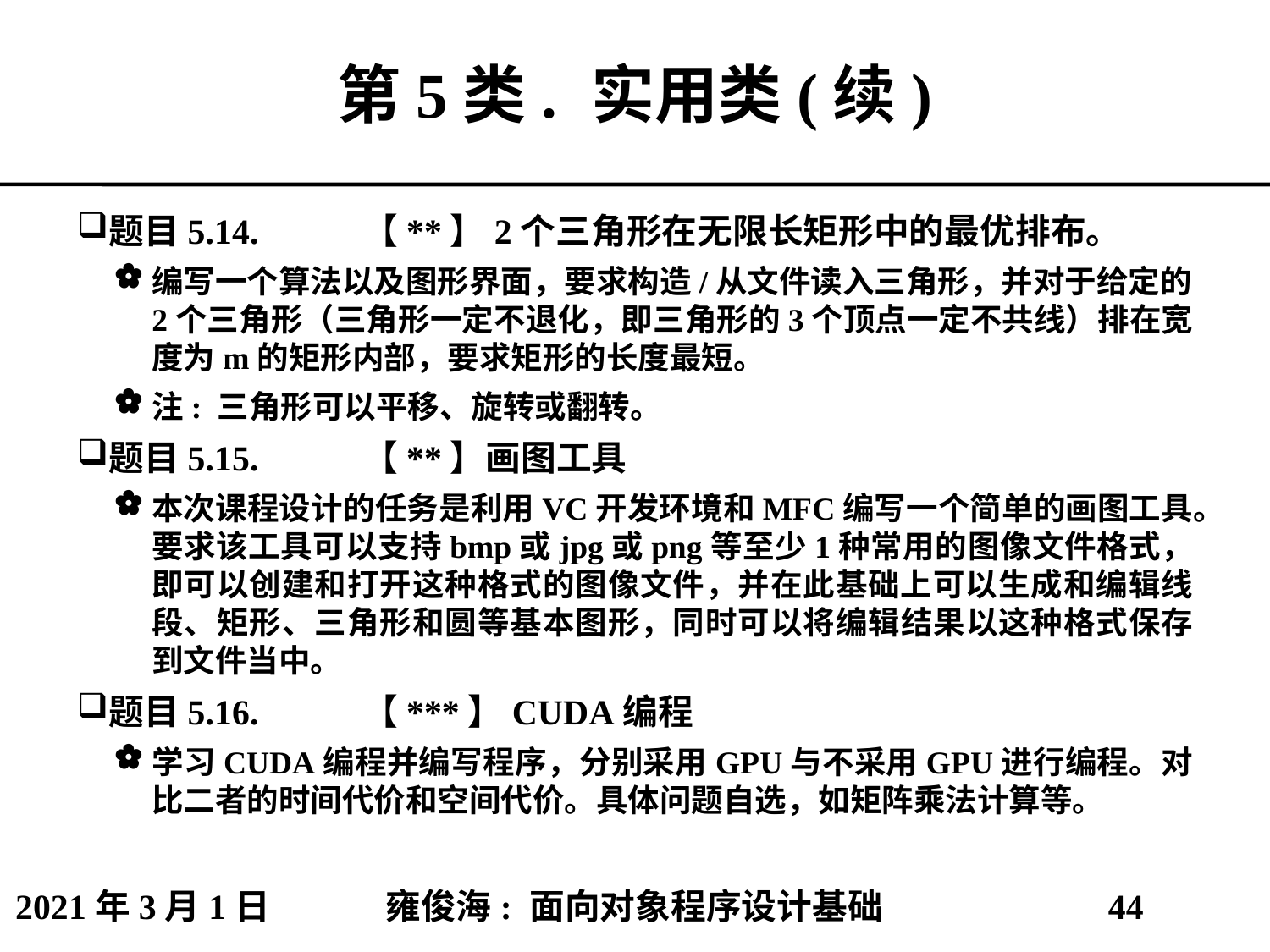

# 第5类.	实用类(续)

题目5.14.	【**】2个三角形在无限长矩形中的最优排布。
编写一个算法以及图形界面，要求构造/从文件读入三角形，并对于给定的2个三角形（三角形一定不退化，即三角形的3个顶点一定不共线）排在宽度为m的矩形内部，要求矩形的长度最短。
注: 三角形可以平移、旋转或翻转。
题目5.15.	【**】画图工具
本次课程设计的任务是利用VC开发环境和MFC编写一个简单的画图工具。要求该工具可以支持bmp或jpg或png等至少1种常用的图像文件格式，即可以创建和打开这种格式的图像文件，并在此基础上可以生成和编辑线段、矩形、三角形和圆等基本图形，同时可以将编辑结果以这种格式保存到文件当中。
题目5.16.	【***】CUDA编程
学习CUDA编程并编写程序，分别采用GPU与不采用GPU进行编程。对比二者的时间代价和空间代价。具体问题自选，如矩阵乘法计算等。
2021年3月1日
雍俊海: 面向对象程序设计基础
44